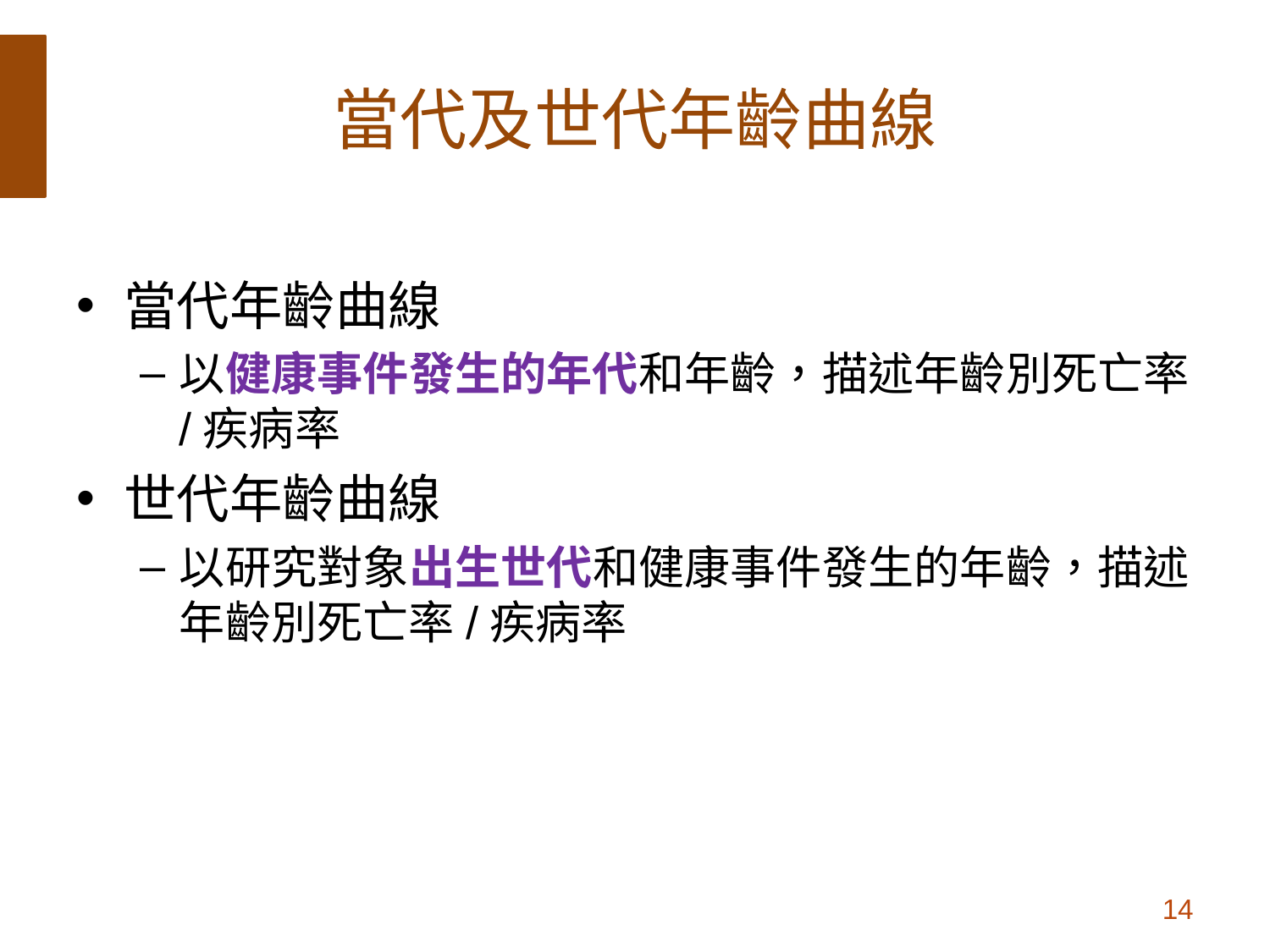

# 當代及世代年齡曲線
當代年齡曲線
以健康事件發生的年代和年齡，描述年齡別死亡率/疾病率
世代年齡曲線
以研究對象出生世代和健康事件發生的年齡，描述年齡別死亡率/疾病率

14